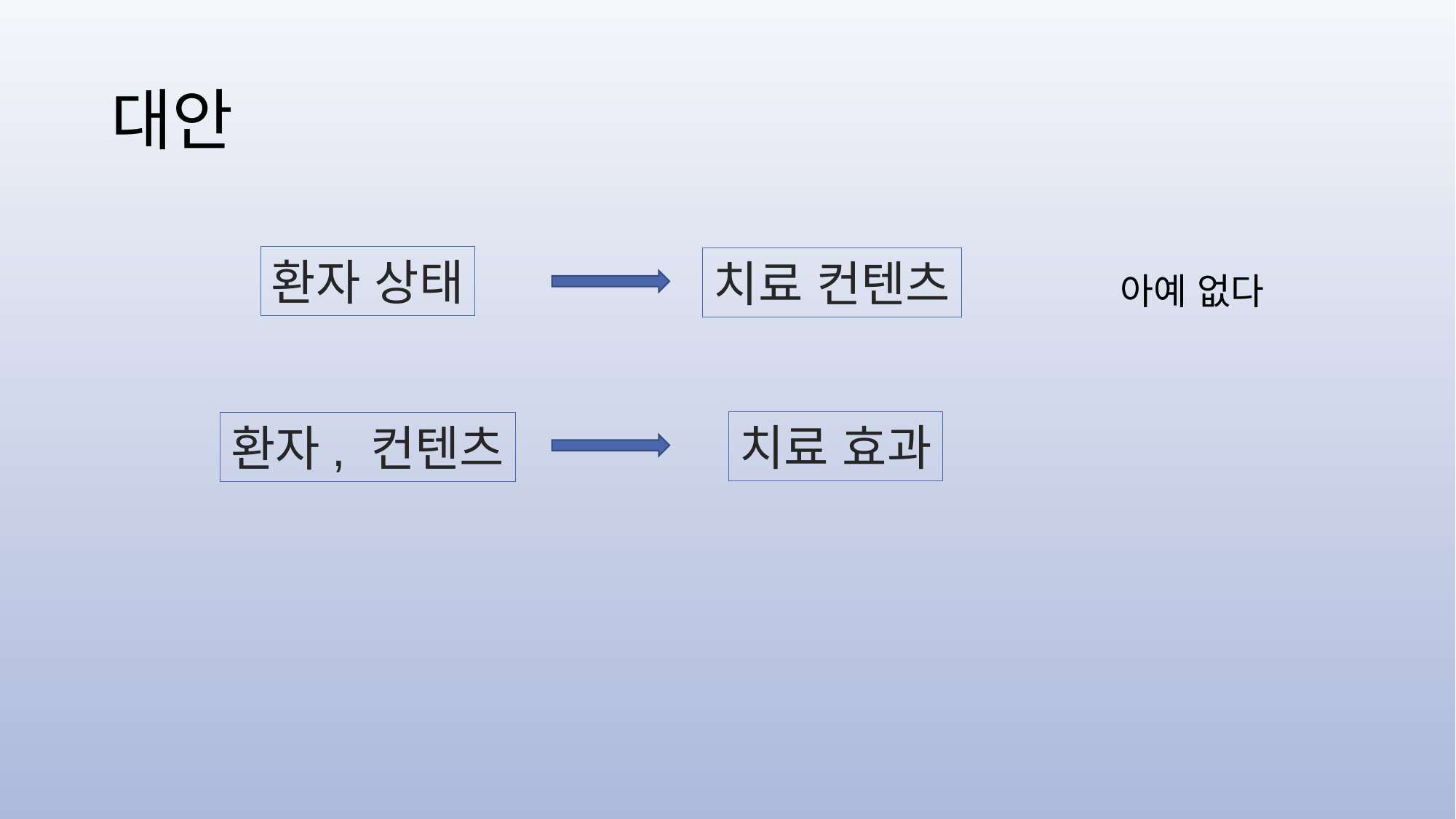

# 대안
환자 상태
치료 컨텐츠
아예 없다

치료 효과
환자, 컨텐츠